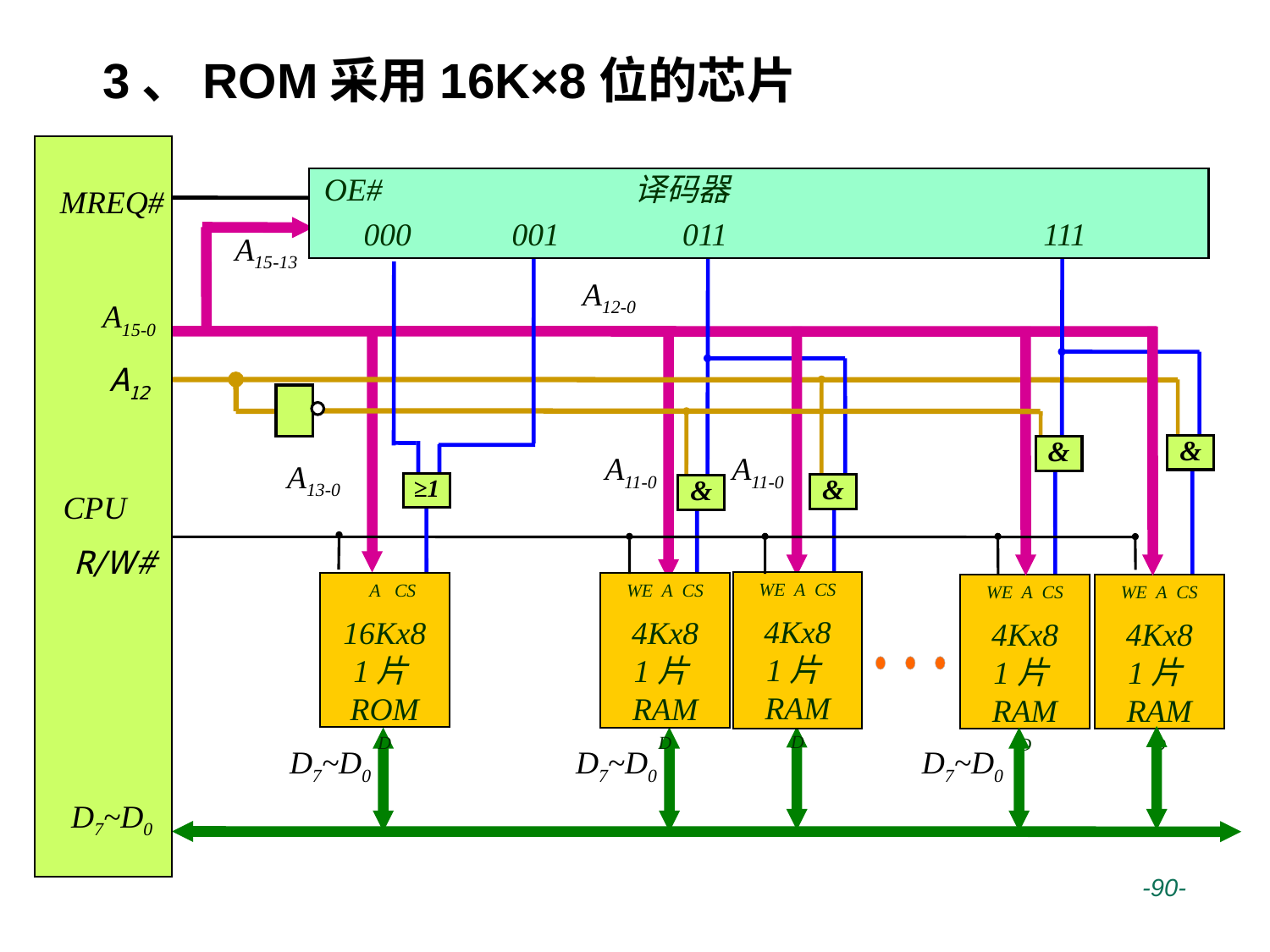

3、ROM采用16K×8位的芯片

MREQ#
A15-0
A12
CPU
R/W#
D7~D0
OE#
译码器

000
001
011
111

A15-13

A12-0

&
&
A11-0
A11-0
A13-0

≥1
&
&

WE  A  CS
4Kx8
1片RAM
D
WE  A  CS
4Kx8
1片RAM
D

  A   CS
16Kx8
1片ROM
D
WE  A  CS
4Kx8
1片RAM
D

WE  A  CS
4Kx8
1片RAM
D

D7~D0
D7~D0
D7~D0

 -90-